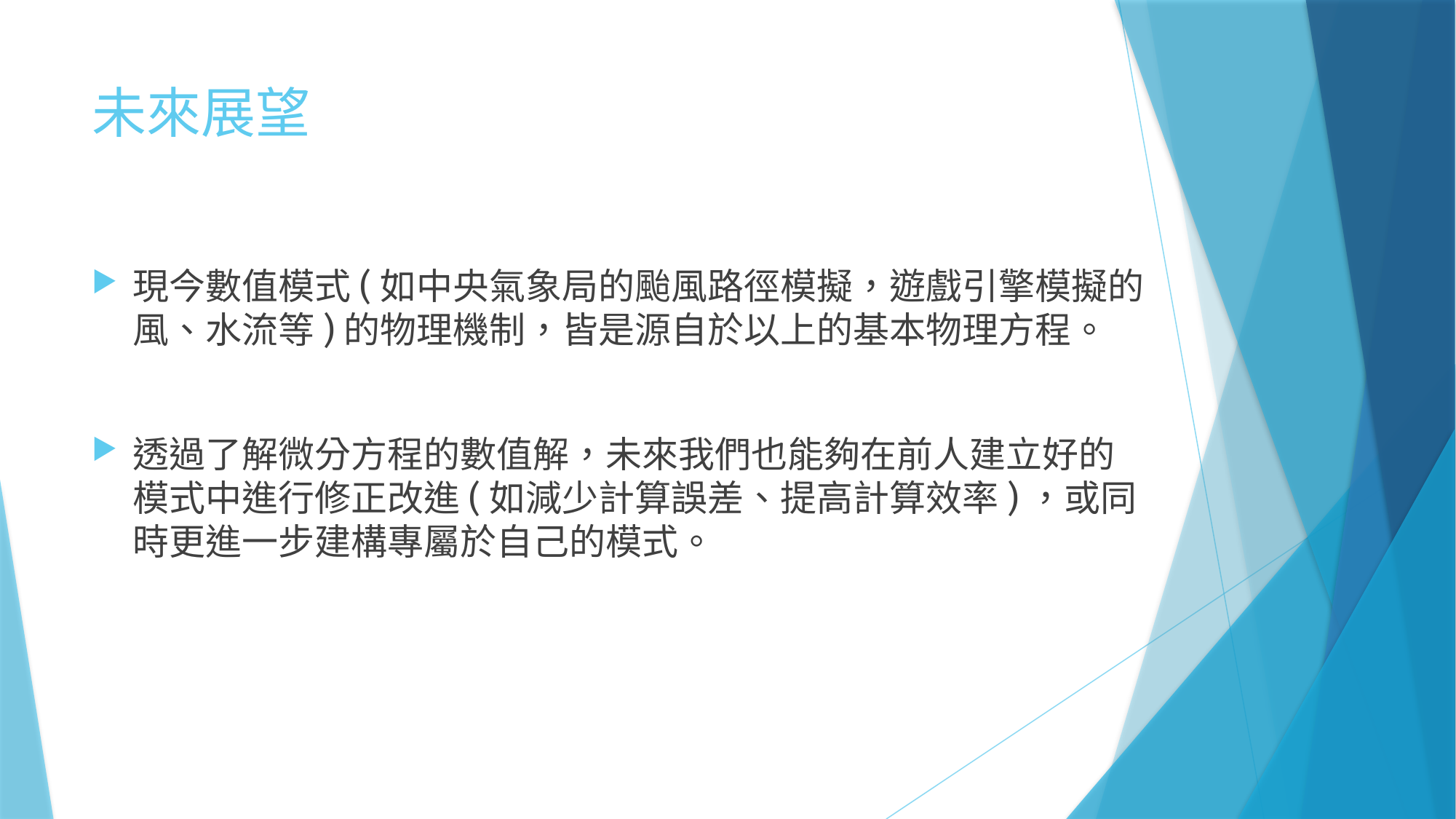

# 未來展望
現今數值模式(如中央氣象局的颱風路徑模擬，遊戲引擎模擬的風、水流等)的物理機制，皆是源自於以上的基本物理方程。

透過了解微分方程的數值解，未來我們也能夠在前人建立好的模式中進行修正改進(如減少計算誤差、提高計算效率)，或同時更進一步建構專屬於自己的模式。